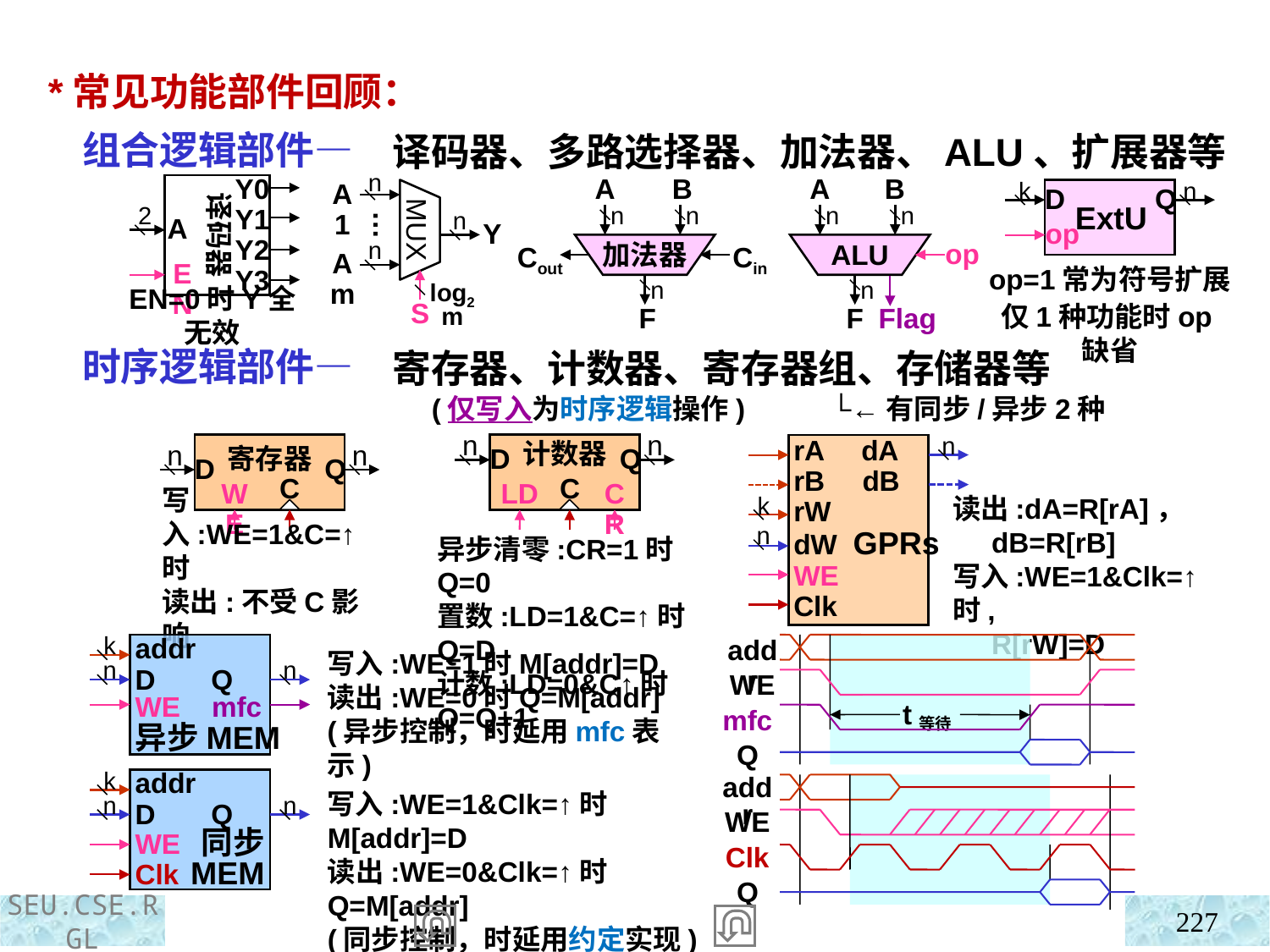

*常见功能部件回顾：
    组合逻辑部件—

    时序逻辑部件—
译码器、多路选择器、加法器、ALU、扩展器等

寄存器、计数器、寄存器组、存储器等
     (仅写入为时序逻辑操作)           └←有同步/异步2种
Y0
Y1
Y2Y3
译码器
2
A
EN
EN=0时Y全无效
n
A1
MUX
…
n
Y
n
Am
log2m
S
A
B
n
n
加法器
Cout
Cin
n
F
A
B
n
n
ALU
op
n
F
Flag
k
ExtU
n
D
Q
op
op=1常为符号扩展
仅1种功能时op缺省
寄存器
n
n
D
Q
C
WE

写入:WE=1&C=↑时
读出:不受C影响
计数器
n
n
D
Q
C
LD
CR

异步清零:CR=1时Q=0
置数:LD=1&C=↑时Q=D
计数:LD=0&C↑时Q=Q+1
n
rA     dA
rB     dB
rW
dW  GPRs
WE
Clk
读出:dA=R[rA]，
     dB=R[rB]
写入:WE=1&Clk=↑时,
     R[rW]=D

k
n
addr
D        Q
WE    mfc
异步MEM
k
写入:WE=1时M[addr]=D
读出:WE=0时Q=M[addr]
(异步控制，时延用mfc表示)
n
n
addr

WE

t等待
mfc

Q

addr
D        Q
WE  同步
Clk  MEM
k
写入:WE=1&Clk=↑时M[addr]=D
读出:WE=0&Clk=↑时Q=M[addr]
(同步控制，时延用约定实现)
n
n
addr

WE

Clk

Q

227